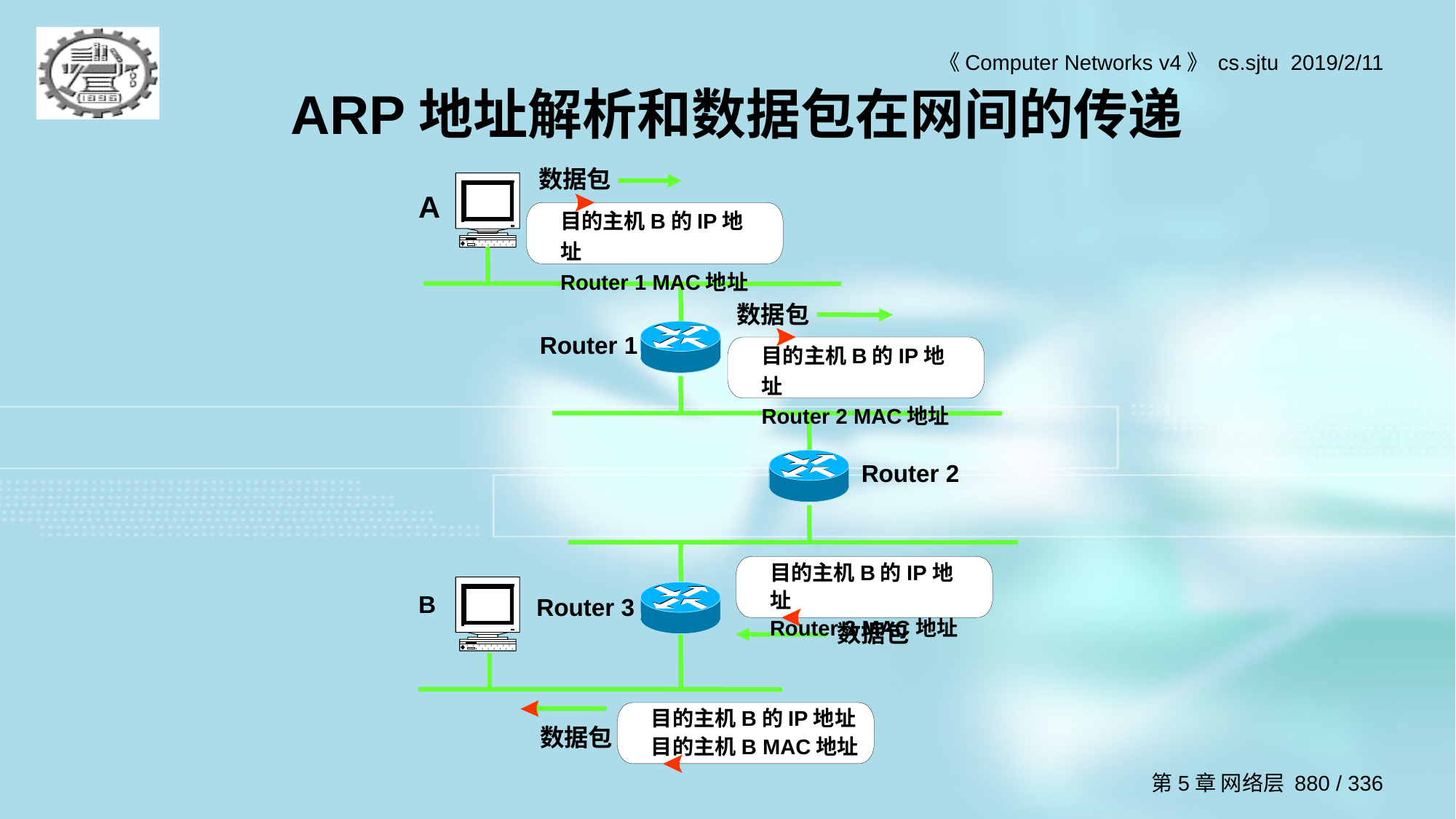

# ARP地址解析和数据包在网间的传递
数据包

A

目的主机B的IP地址
Router 1 MAC地址

数据包

目的主机B的IP地址
Router 2 MAC地址
Router 1

Router 2

目的主机B的IP地址
Router 3 MAC地址

B
Router 3
数据包

目的主机B的IP地址
目的主机B MAC地址

数据包